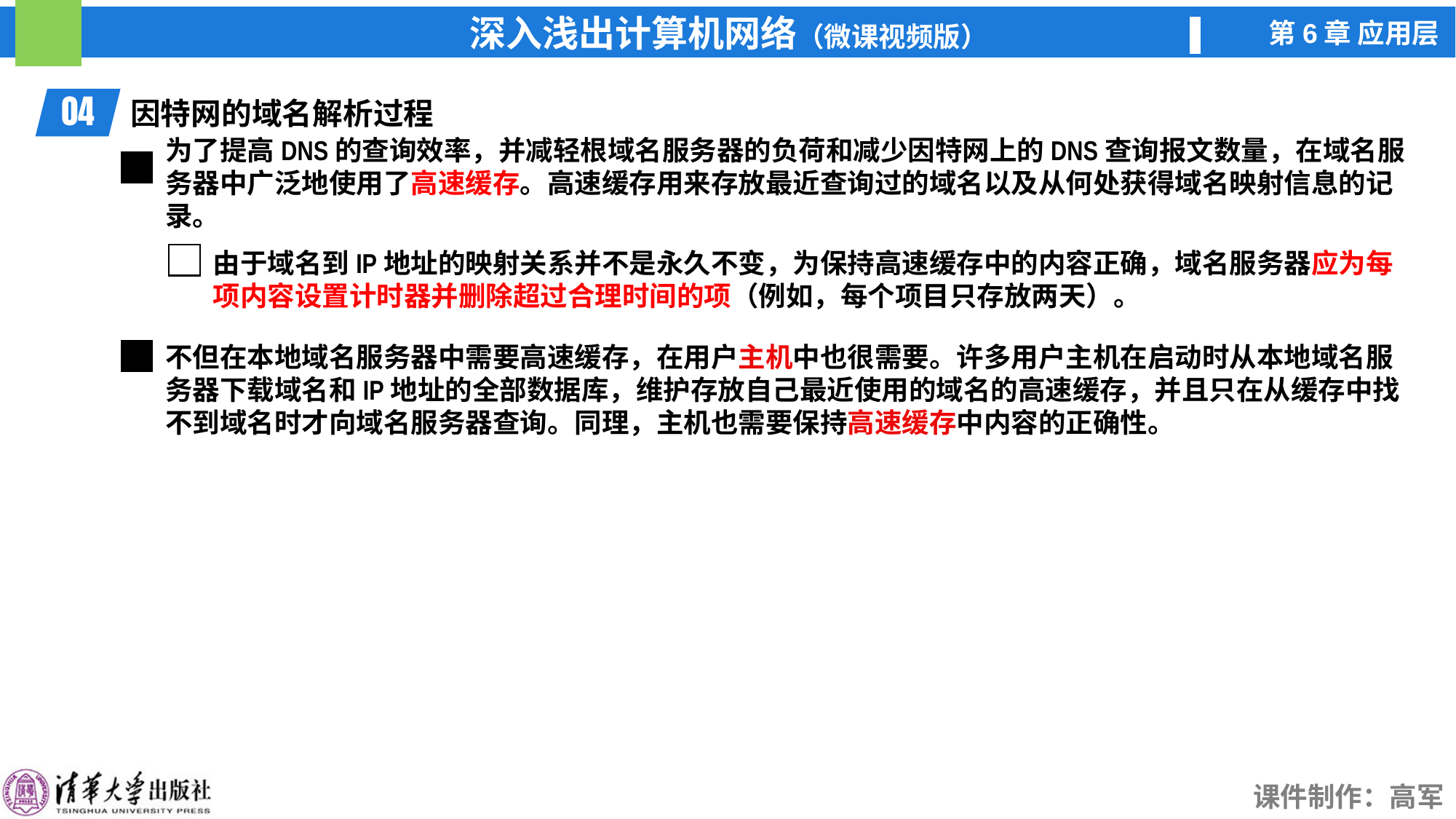

04
因特网的域名解析过程
为了提高DNS的查询效率，并减轻根域名服务器的负荷和减少因特网上的DNS查询报文数量，在域名服务器中广泛地使用了高速缓存。高速缓存用来存放最近查询过的域名以及从何处获得域名映射信息的记录。

由于域名到IP地址的映射关系并不是永久不变，为保持高速缓存中的内容正确，域名服务器应为每项内容设置计时器并删除超过合理时间的项（例如，每个项目只存放两天）。

不但在本地域名服务器中需要高速缓存，在用户主机中也很需要。许多用户主机在启动时从本地域名服务器下载域名和IP地址的全部数据库，维护存放自己最近使用的域名的高速缓存，并且只在从缓存中找不到域名时才向域名服务器查询。同理，主机也需要保持高速缓存中内容的正确性。